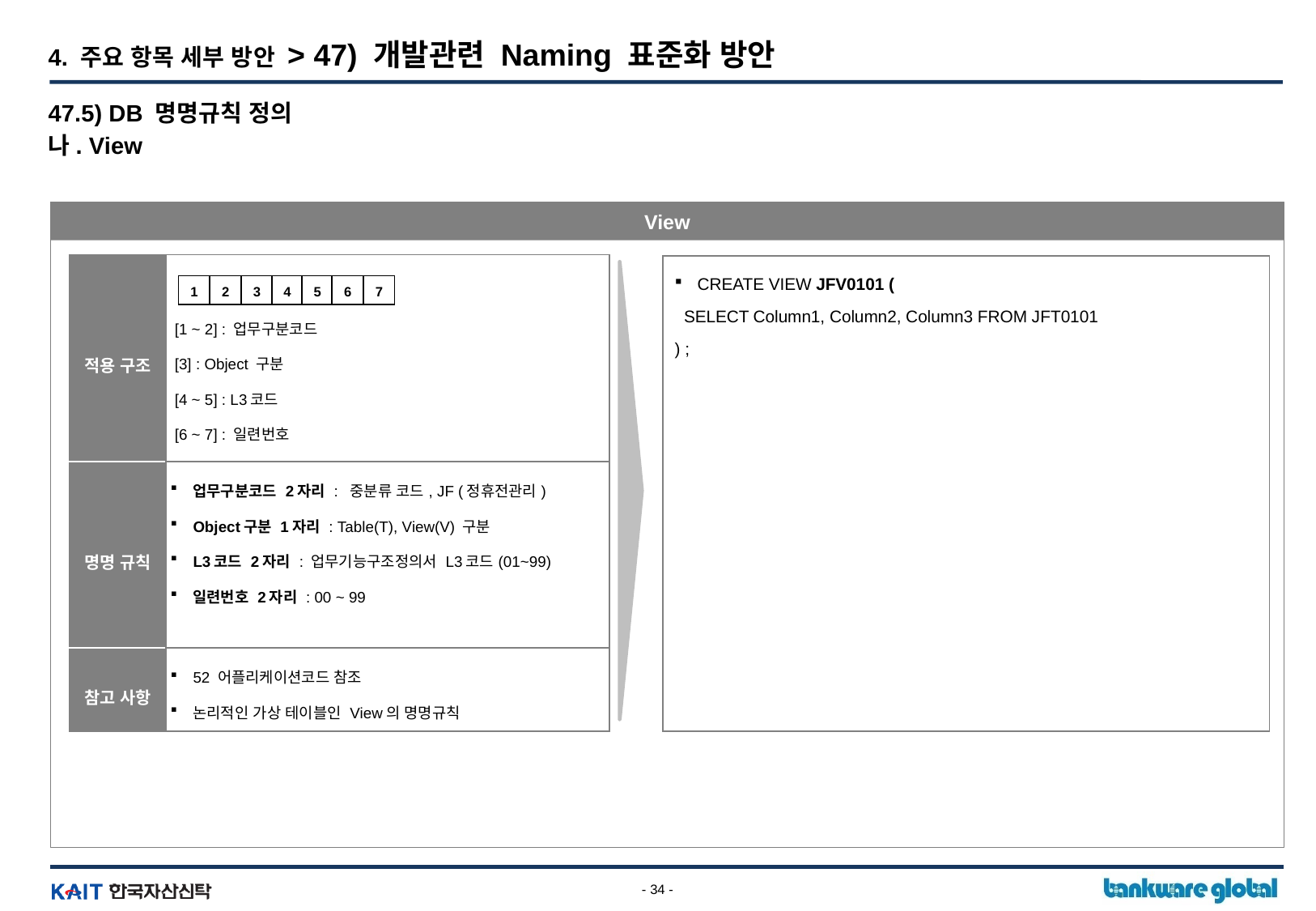

4. 주요 항목 세부 방안 > 47) 개발관련 Naming 표준화 방안
47.5) DB 명명규칙 정의
나. View

View
| 적용 구조 | [1 ~ 2] : 업무구분코드 [3] : Object 구분 [4 ~ 5] : L3코드 [6 ~ 7] : 일련번호 |
| --- | --- |
| 명명 규칙 | 업무구분코드 2자리 : 중분류 코드, JF (정휴전관리) Object구분 1자리 : Table(T), View(V) 구분 L3코드 2자리 : 업무기능구조정의서 L3코드(01~99) 일련번호 2자리 : 00 ~ 99 |
| 참고 사항 | 52 어플리케이션코드 참조 논리적인 가상 테이블인 View의 명명규칙 |
CREATE VIEW JFV0101 (
  SELECT Column1, Column2, Column3 FROM JFT0101
) ;
1
2
3
4
5
6
7